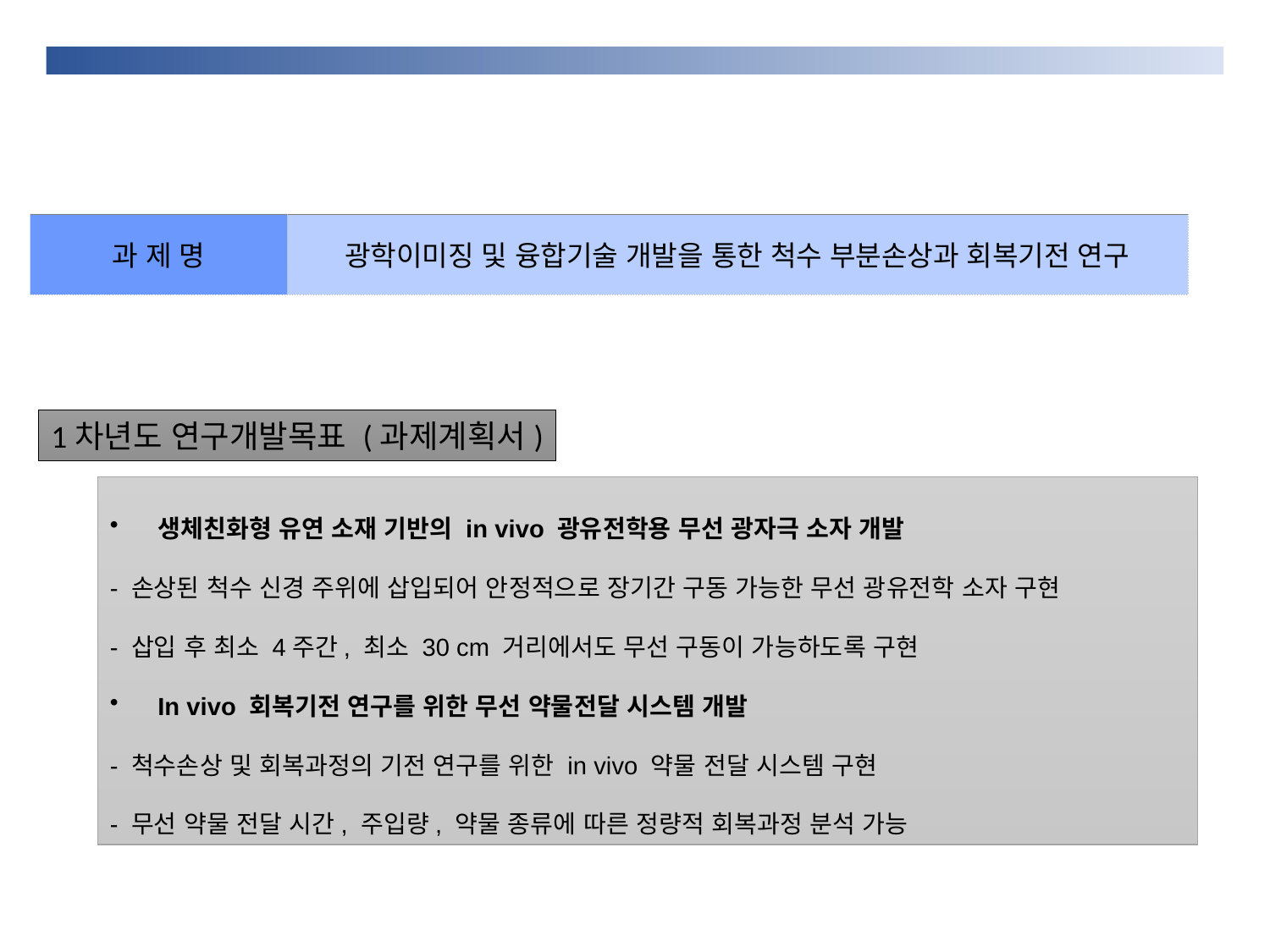

| 과 제 명 | 광학이미징 및 융합기술 개발을 통한 척수 부분손상과 회복기전 연구 |
| --- | --- |
1차년도 연구개발목표 (과제계획서)
생체친화형 유연 소재 기반의 in vivo 광유전학용 무선 광자극 소자 개발
- 손상된 척수 신경 주위에 삽입되어 안정적으로 장기간 구동 가능한 무선 광유전학 소자 구현
- 삽입 후 최소 4주간, 최소 30 cm 거리에서도 무선 구동이 가능하도록 구현
In vivo 회복기전 연구를 위한 무선 약물전달 시스템 개발
- 척수손상 및 회복과정의 기전 연구를 위한 in vivo 약물 전달 시스템 구현
- 무선 약물 전달 시간, 주입량, 약물 종류에 따른 정량적 회복과정 분석 가능